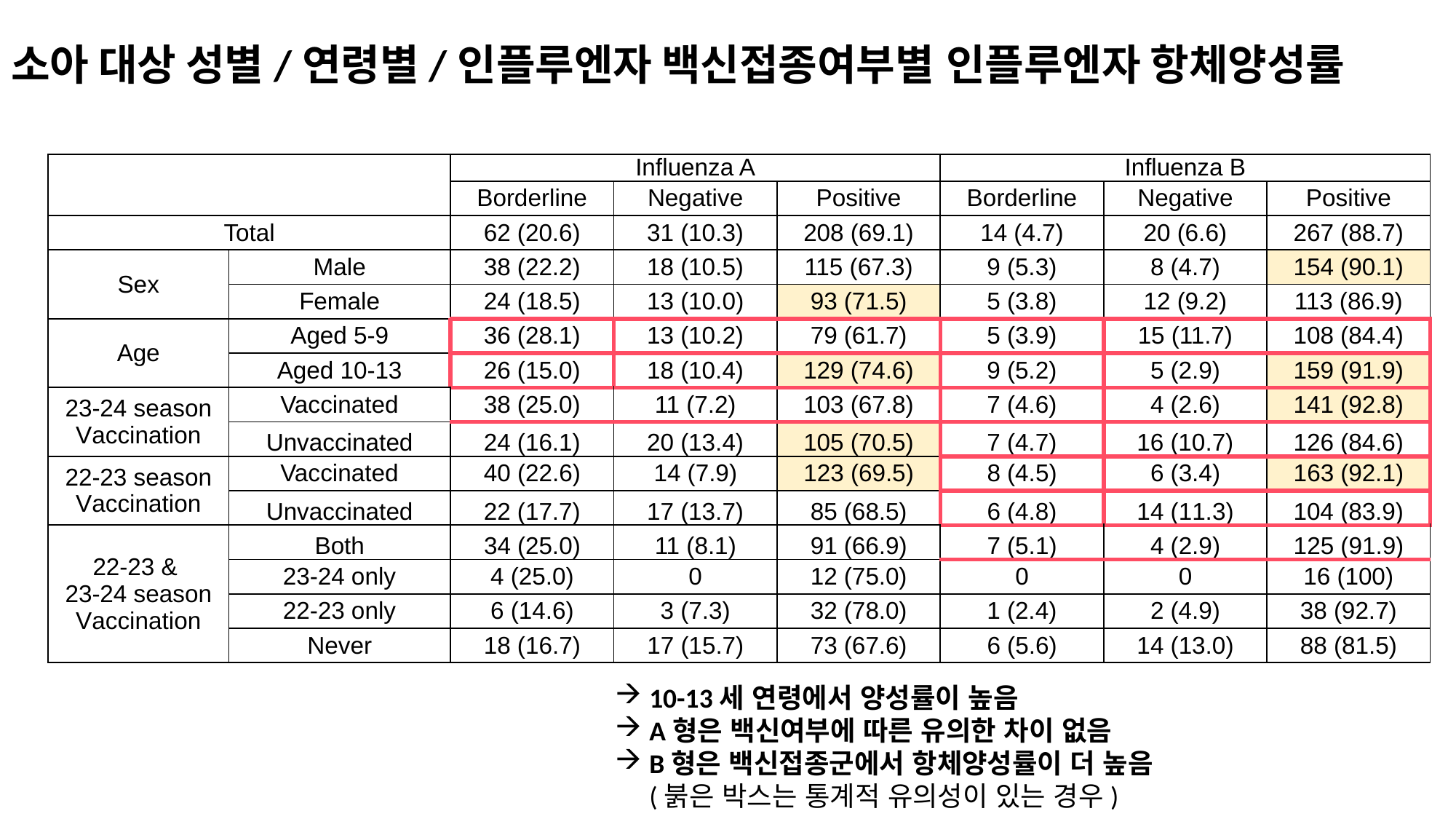

# 소아 대상 성별/연령별/인플루엔자 백신접종여부별 인플루엔자 항체양성률
|  |  | Influenza A |  |  | Influenza B |  |  |
| --- | --- | --- | --- | --- | --- | --- | --- |
|  |  | Borderline | Negative | Positive | Borderline | Negative | Positive |
| Total |  | 62 (20.6) | 31 (10.3) | 208 (69.1) | 14 (4.7) | 20 (6.6) | 267 (88.7) |
| Sex | Male | 38 (22.2) | 18 (10.5) | 115 (67.3) | 9 (5.3) | 8 (4.7) | 154 (90.1) |
|  | Female | 24 (18.5) | 13 (10.0) | 93 (71.5) | 5 (3.8) | 12 (9.2) | 113 (86.9) |
| Age | Aged 5-9 | 36 (28.1) | 13 (10.2) | 79 (61.7) | 5 (3.9) | 15 (11.7) | 108 (84.4) |
|  | Aged 10-13 | 26 (15.0) | 18 (10.4) | 129 (74.6) | 9 (5.2) | 5 (2.9) | 159 (91.9) |
| 23-24 season Vaccination | Vaccinated | 38 (25.0) | 11 (7.2) | 103 (67.8) | 7 (4.6) | 4 (2.6) | 141 (92.8) |
|  | Unvaccinated | 24 (16.1) | 20 (13.4) | 105 (70.5) | 7 (4.7) | 16 (10.7) | 126 (84.6) |
| 22-23 season Vaccination | Vaccinated | 40 (22.6) | 14 (7.9) | 123 (69.5) | 8 (4.5) | 6 (3.4) | 163 (92.1) |
|  | Unvaccinated | 22 (17.7) | 17 (13.7) | 85 (68.5) | 6 (4.8) | 14 (11.3) | 104 (83.9) |
| 22-23 & 23-24 season Vaccination | Both | 34 (25.0) | 11 (8.1) | 91 (66.9) | 7 (5.1) | 4 (2.9) | 125 (91.9) |
|  | 23-24 only | 4 (25.0) | 0 | 12 (75.0) | 0 | 0 | 16 (100) |
|  | 22-23 only | 6 (14.6) | 3 (7.3) | 32 (78.0) | 1 (2.4) | 2 (4.9) | 38 (92.7) |
|  | Never | 18 (16.7) | 17 (15.7) | 73 (67.6) | 6 (5.6) | 14 (13.0) | 88 (81.5) |
10-13세 연령에서 양성률이 높음
A형은 백신여부에 따른 유의한 차이 없음
B형은 백신접종군에서 항체양성률이 더 높음
(붉은 박스는 통계적 유의성이 있는 경우)